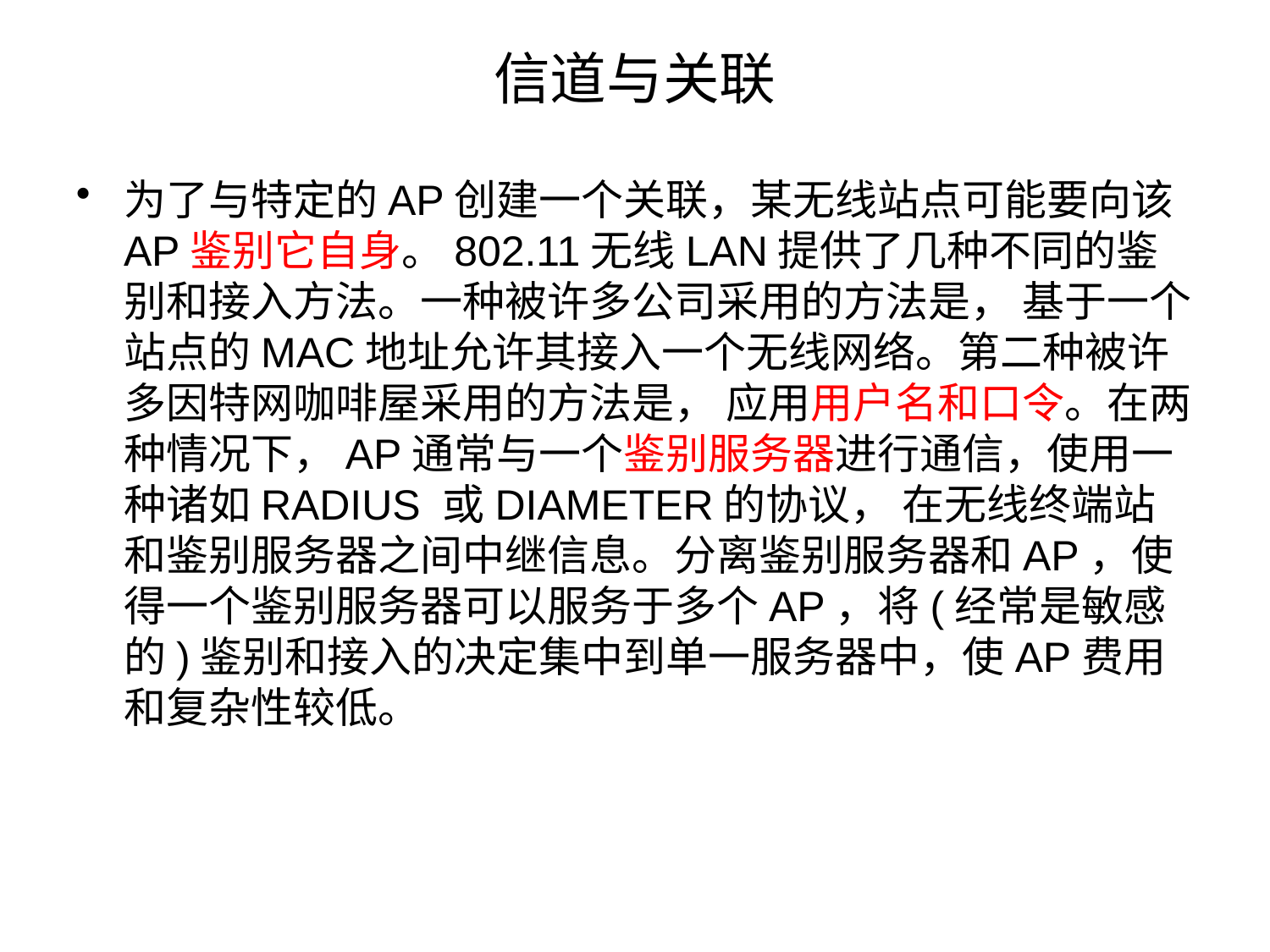

# 信道与关联
为了与特定的AP创建一个关联，某无线站点可能要向该AP鉴别它自身。802.11无线LAN提供了几种不同的鉴别和接入方法。一种被许多公司采用的方法是， 基于一个站点的MAC地址允许其接入一个无线网络。第二种被许多因特网咖啡屋采用的方法是， 应用用户名和口令。在两种情况下，AP通常与一个鉴别服务器进行通信，使用一种诸如RADIUS 或DIAMETER的协议， 在无线终端站和鉴别服务器之间中继信息。分离鉴别服务器和AP，使得一个鉴别服务器可以服务于多个AP，将(经常是敏感的)鉴别和接入的决定集中到单一服务器中，使AP费用和复杂性较低。